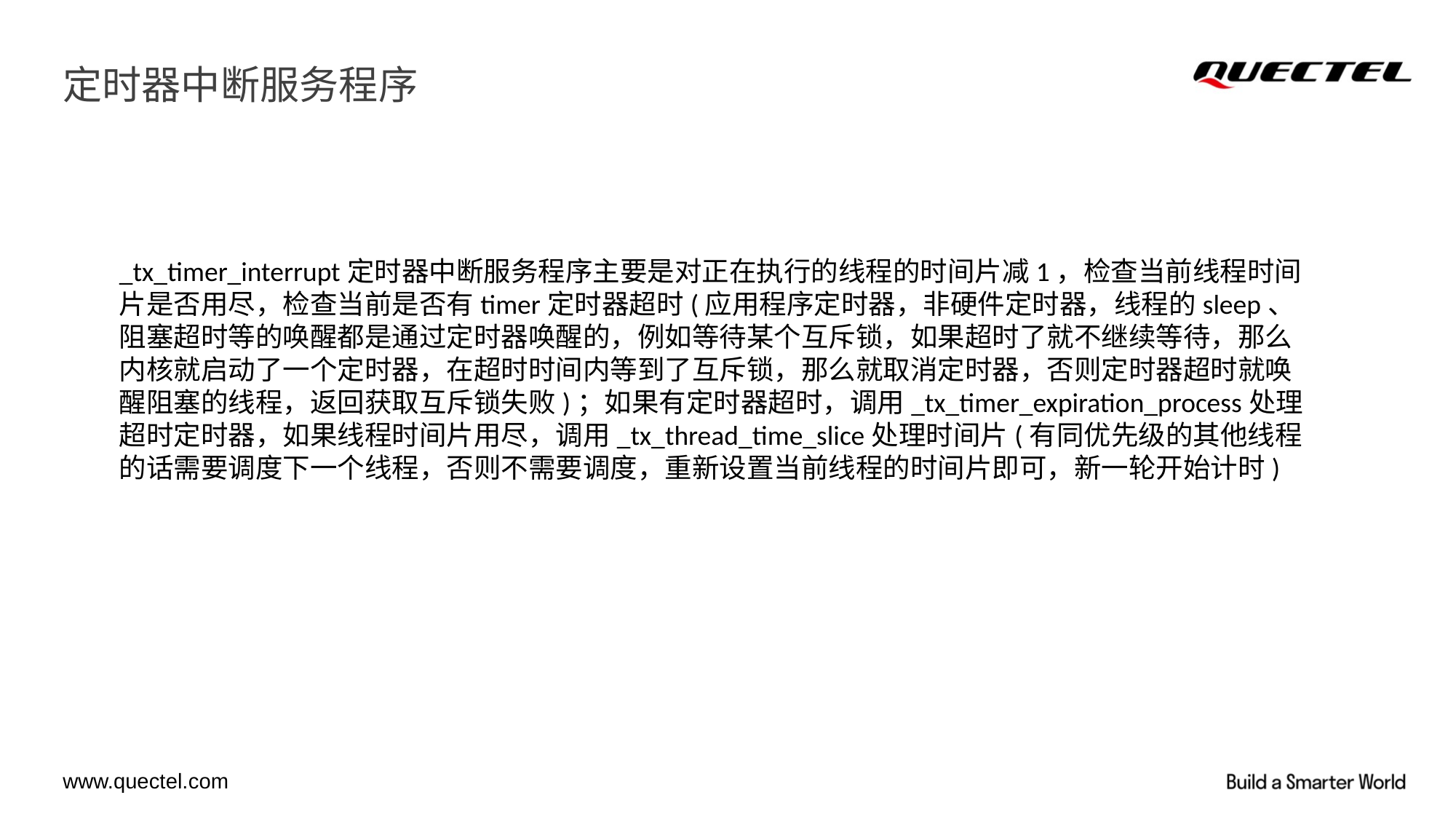

# 定时器中断服务程序
_tx_timer_interrupt定时器中断服务程序主要是对正在执行的线程的时间片减1，检查当前线程时间片是否用尽，检查当前是否有timer定时器超时(应用程序定时器，非硬件定时器，线程的sleep、阻塞超时等的唤醒都是通过定时器唤醒的，例如等待某个互斥锁，如果超时了就不继续等待，那么内核就启动了一个定时器，在超时时间内等到了互斥锁，那么就取消定时器，否则定时器超时就唤醒阻塞的线程，返回获取互斥锁失败)；如果有定时器超时，调用_tx_timer_expiration_process处理超时定时器，如果线程时间片用尽，调用_tx_thread_time_slice处理时间片(有同优先级的其他线程的话需要调度下一个线程，否则不需要调度，重新设置当前线程的时间片即可，新一轮开始计时)